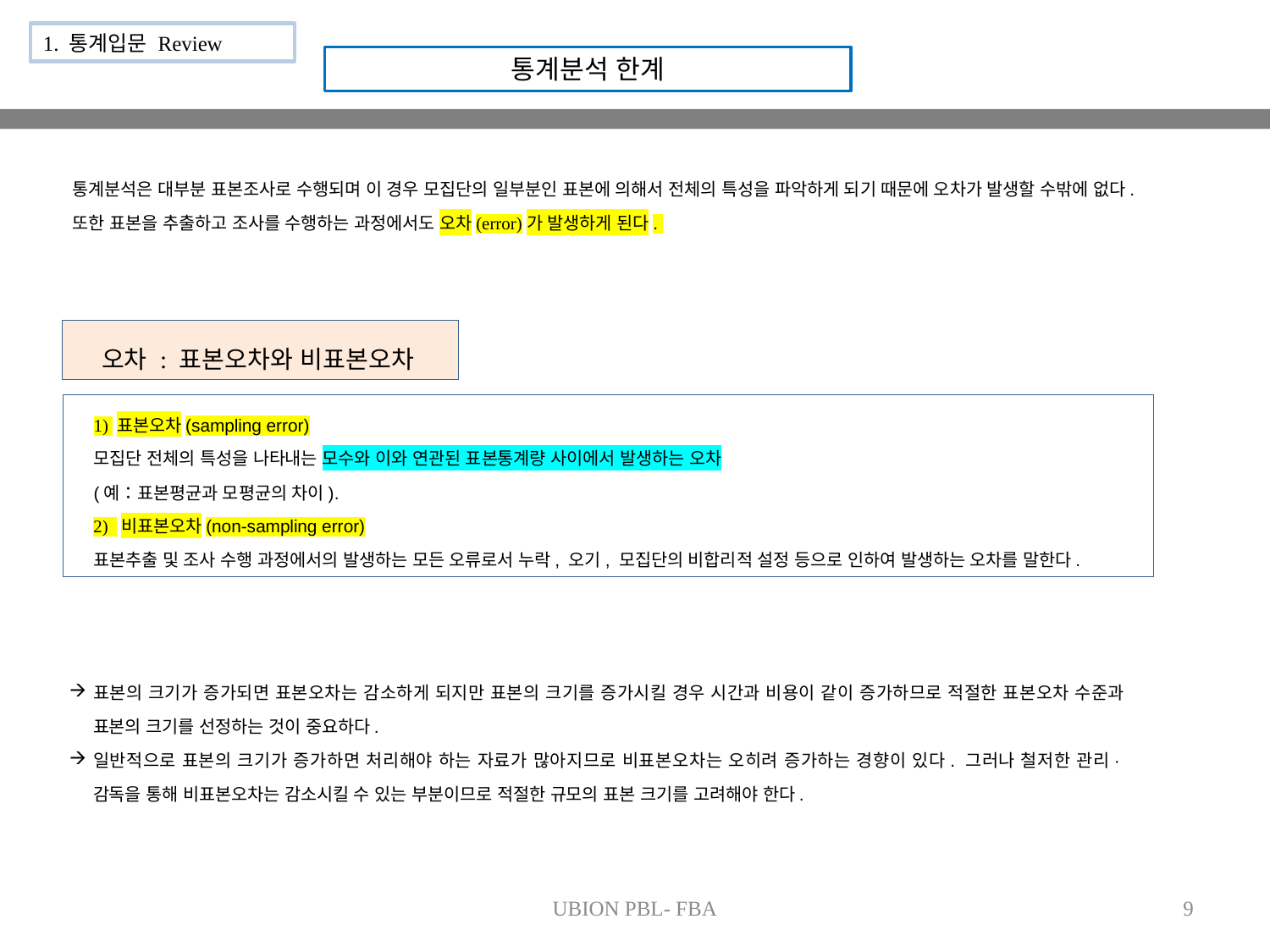

1. 통계입문 Review

통계분석 한계

통계분석은 대부분 표본조사로 수행되며 이 경우 모집단의 일부분인 표본에 의해서 전체의 특성을 파악하게 되기 때문에 오차가 발생할 수밖에 없다.
또한 표본을 추출하고 조사를 수행하는 과정에서도 오차(error)가 발생하게 된다.
오차 : 표본오차와 비표본오차
1) 표본오차(sampling error)
모집단 전체의 특성을 나타내는 모수와 이와 연관된 표본통계량 사이에서 발생하는 오차
(예：표본평균과 모평균의 차이).
2)  비표본오차(non-sampling error)
표본추출 및 조사 수행 과정에서의 발생하는 모든 오류로서 누락, 오기, 모집단의 비합리적 설정 등으로 인하여 발생하는 오차를 말한다.

표본의 크기가 증가되면 표본오차는 감소하게 되지만 표본의 크기를 증가시킬 경우 시간과 비용이 같이 증가하므로 적절한 표본오차 수준과 표본의 크기를 선정하는 것이 중요하다.
일반적으로 표본의 크기가 증가하면 처리해야 하는 자료가 많아지므로 비표본오차는 오히려 증가하는 경향이 있다. 그러나 철저한 관리·감독을 통해 비표본오차는 감소시킬 수 있는 부분이므로 적절한 규모의 표본 크기를 고려해야 한다.
UBION PBL- FBA
9